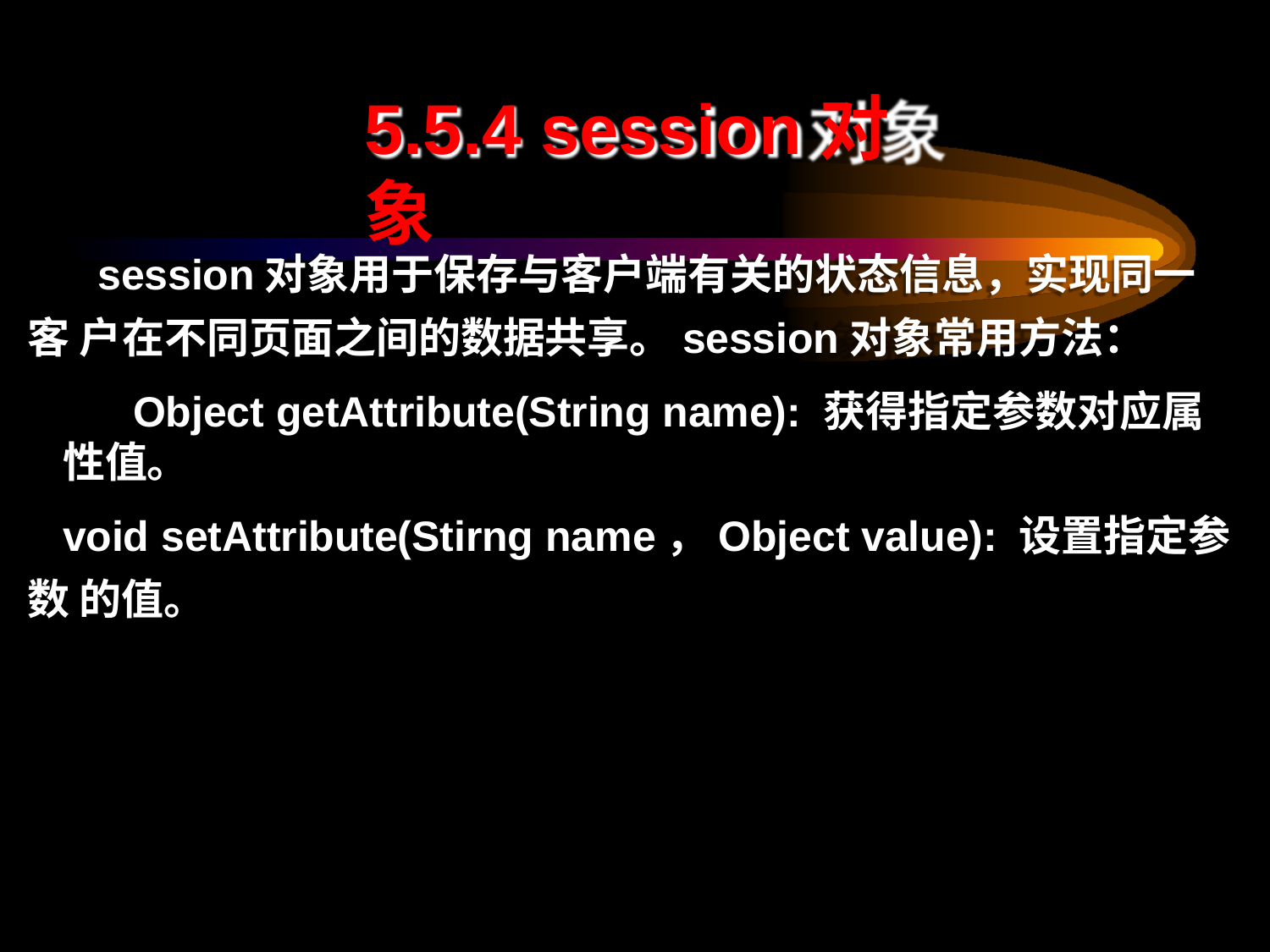

# 5.5.4 session对象

session对象用于保存与客户端有关的状态信息，实现同一客 户在不同页面之间的数据共享。session对象常用方法：
Object getAttribute(String name): 获得指定参数对应属性值。
void setAttribute(Stirng name，Object value): 设置指定参数 的值。